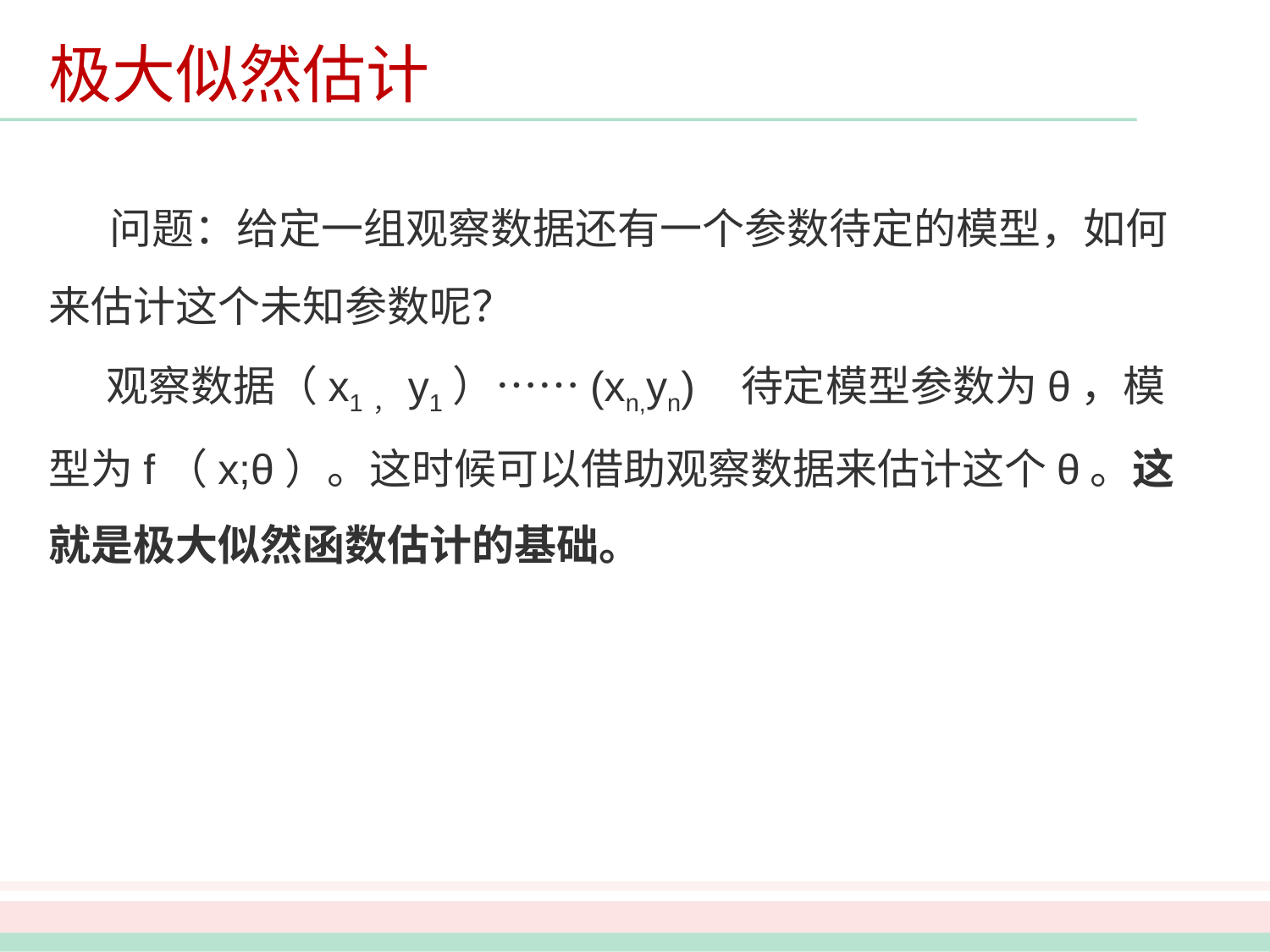

# 极大似然估计
     问题：给定一组观察数据还有一个参数待定的模型，如何来估计这个未知参数呢？
     观察数据（x1，y1）……(xn,yn)   待定模型参数为θ，模型为f（x;θ）。这时候可以借助观察数据来估计这个θ。这就是极大似然函数估计的基础。